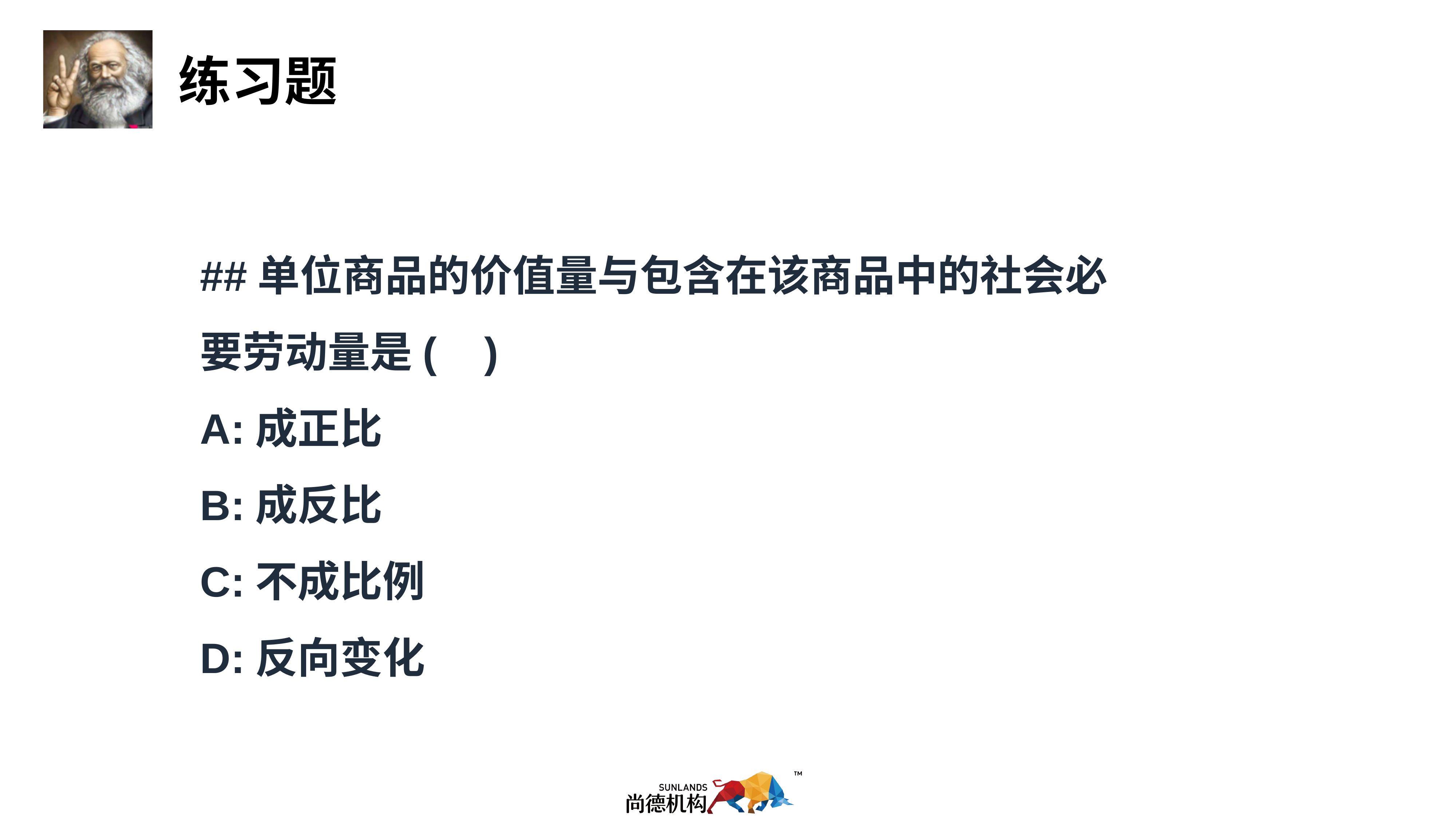

##单位商品的价值量与包含在该商品中的社会必要劳动量是(    )
A:成正比
B:成反比
C:不成比例
D:反向变化